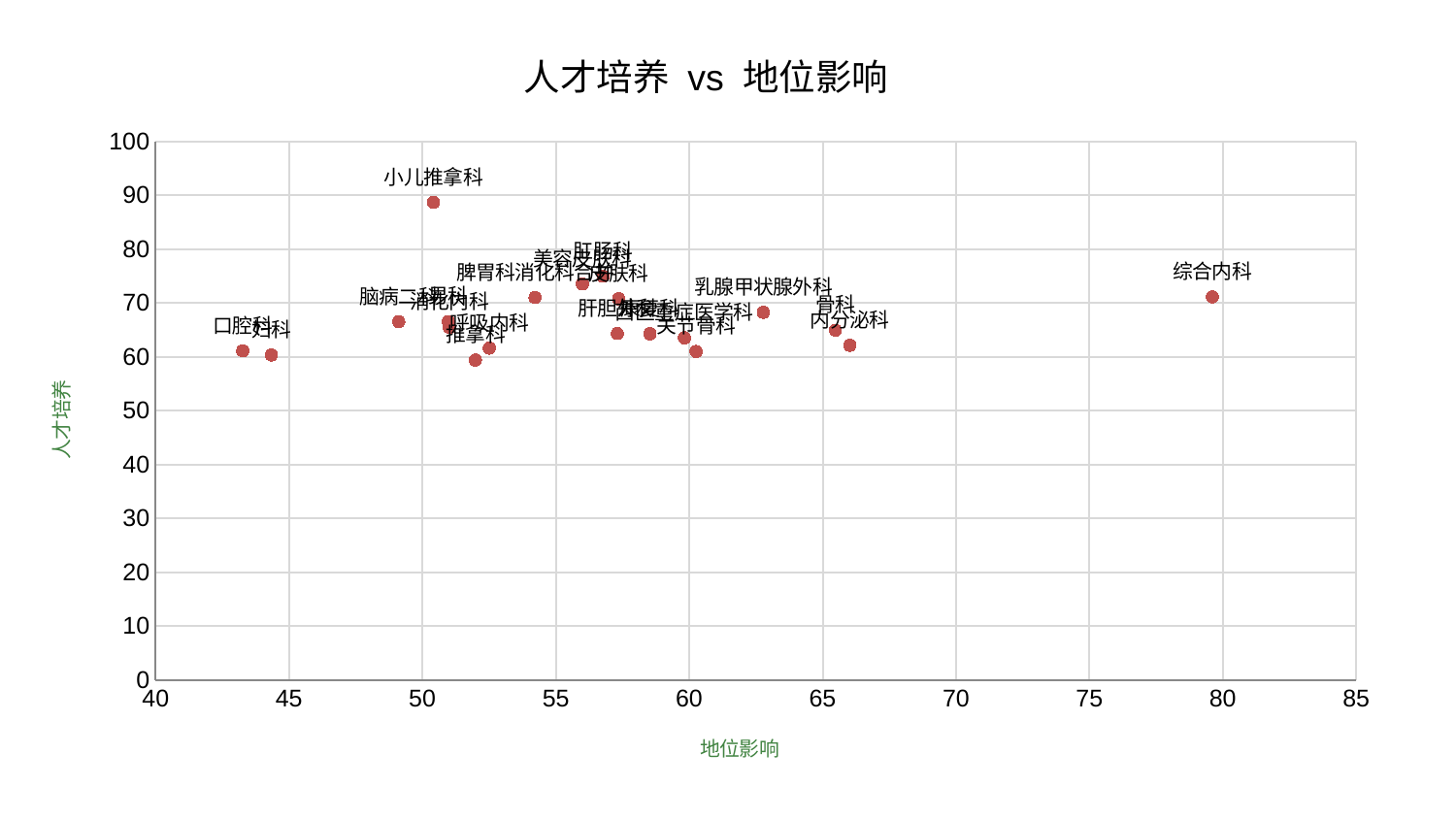

### Chart: 人才培养 vs 地位影响

| Category | 人才培养 |
|---|---|
264